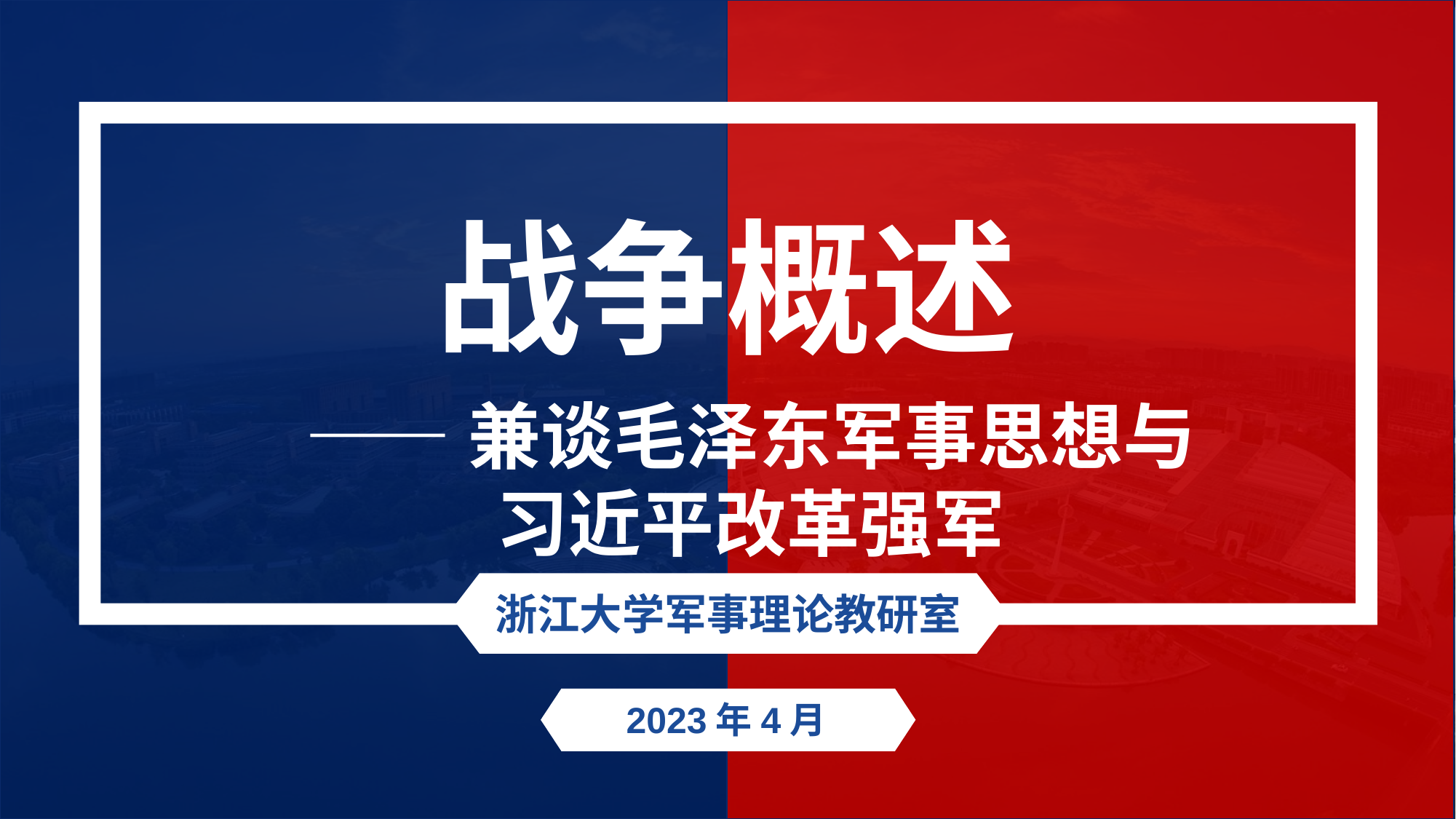

战争概述
——兼谈毛泽东军事思想与
习近平改革强军

浙江大学军事理论教研室

2023年4月